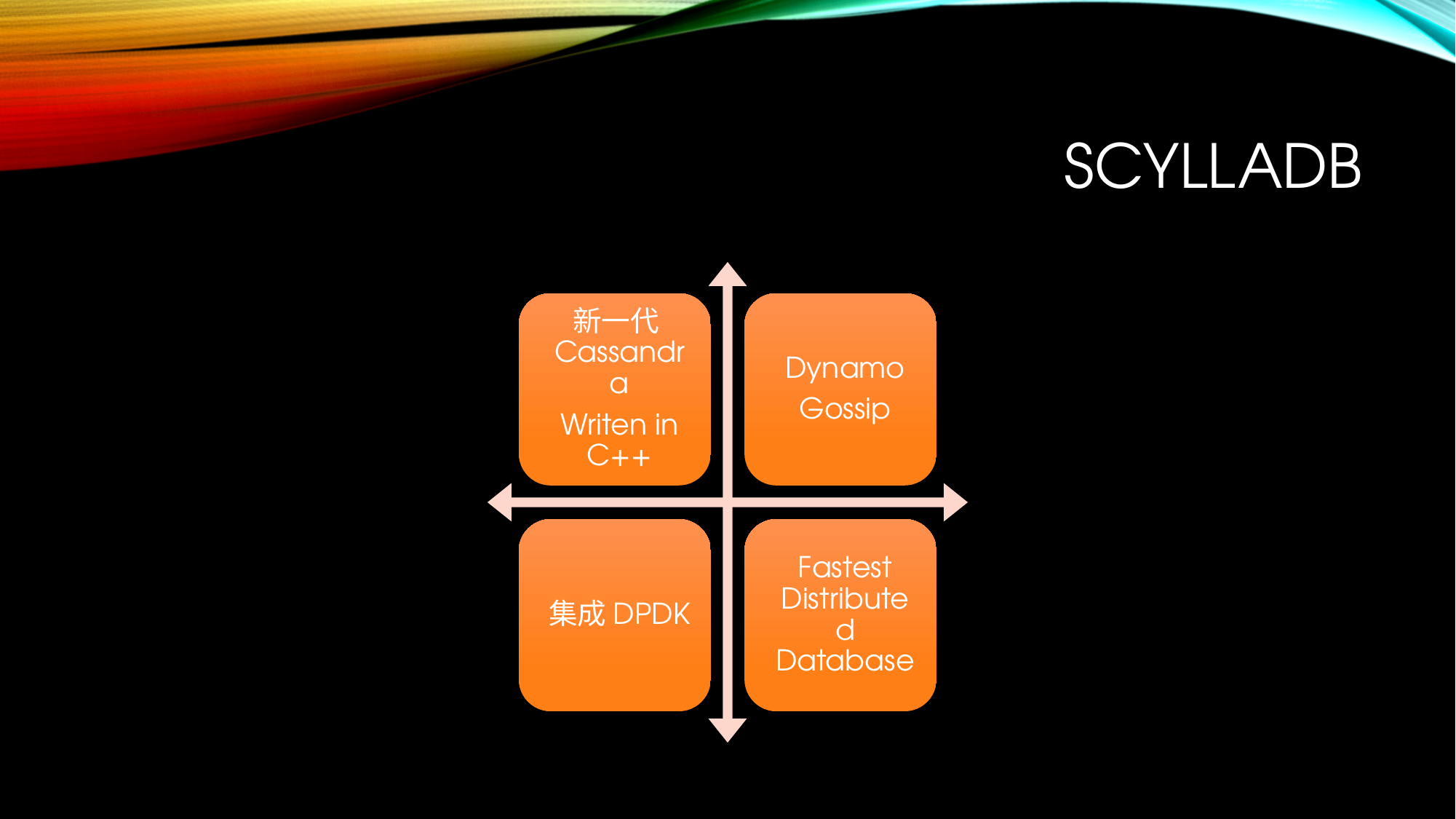

# Scylladb
新一代Cassandra
Writen in C++
Dynamo
Gossip
集成DPDK
Fastest Distributed Database